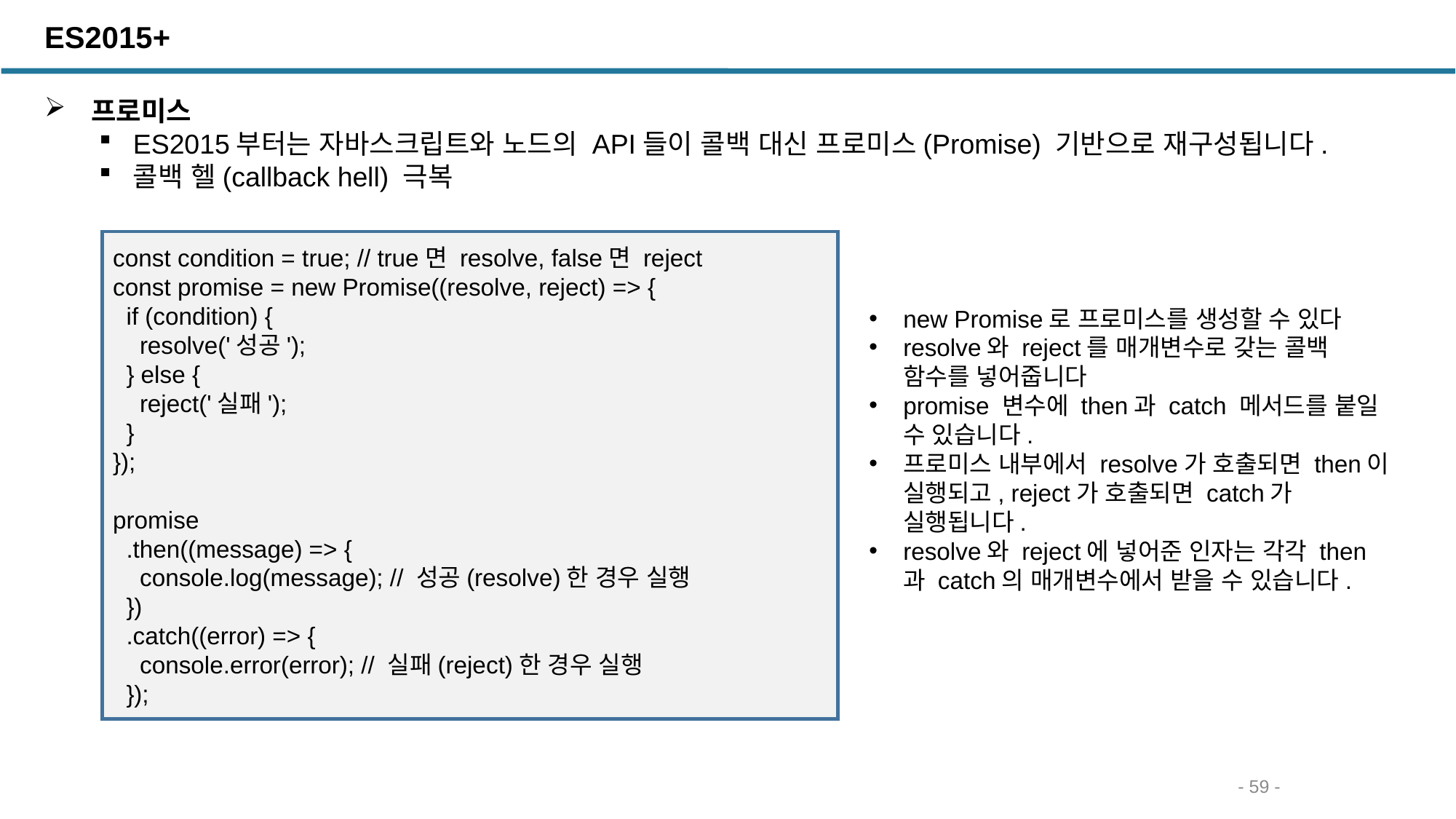

ES2015+
 프로미스
ES2015부터는 자바스크립트와 노드의 API들이 콜백 대신 프로미스(Promise) 기반으로 재구성됩니다.
콜백 헬(callback hell) 극복
const condition = true; // true면 resolve, false면 reject
const promise = new Promise((resolve, reject) => {
  if (condition) {
    resolve('성공');
  } else {
    reject('실패');
  }
});

promise
  .then((message) => {
    console.log(message); // 성공(resolve)한 경우 실행
  })
  .catch((error) => {
    console.error(error); // 실패(reject)한 경우 실행
  });
new Promise로 프로미스를 생성할 수 있다
resolve와 reject를 매개변수로 갖는 콜백 함수를 넣어줍니다
promise 변수에 then과 catch 메서드를 붙일 수 있습니다.
프로미스 내부에서 resolve가 호출되면 then이 실행되고, reject가 호출되면 catch가 실행됩니다.
resolve와 reject에 넣어준 인자는 각각 then과 catch의 매개변수에서 받을 수 있습니다.
- 59 -